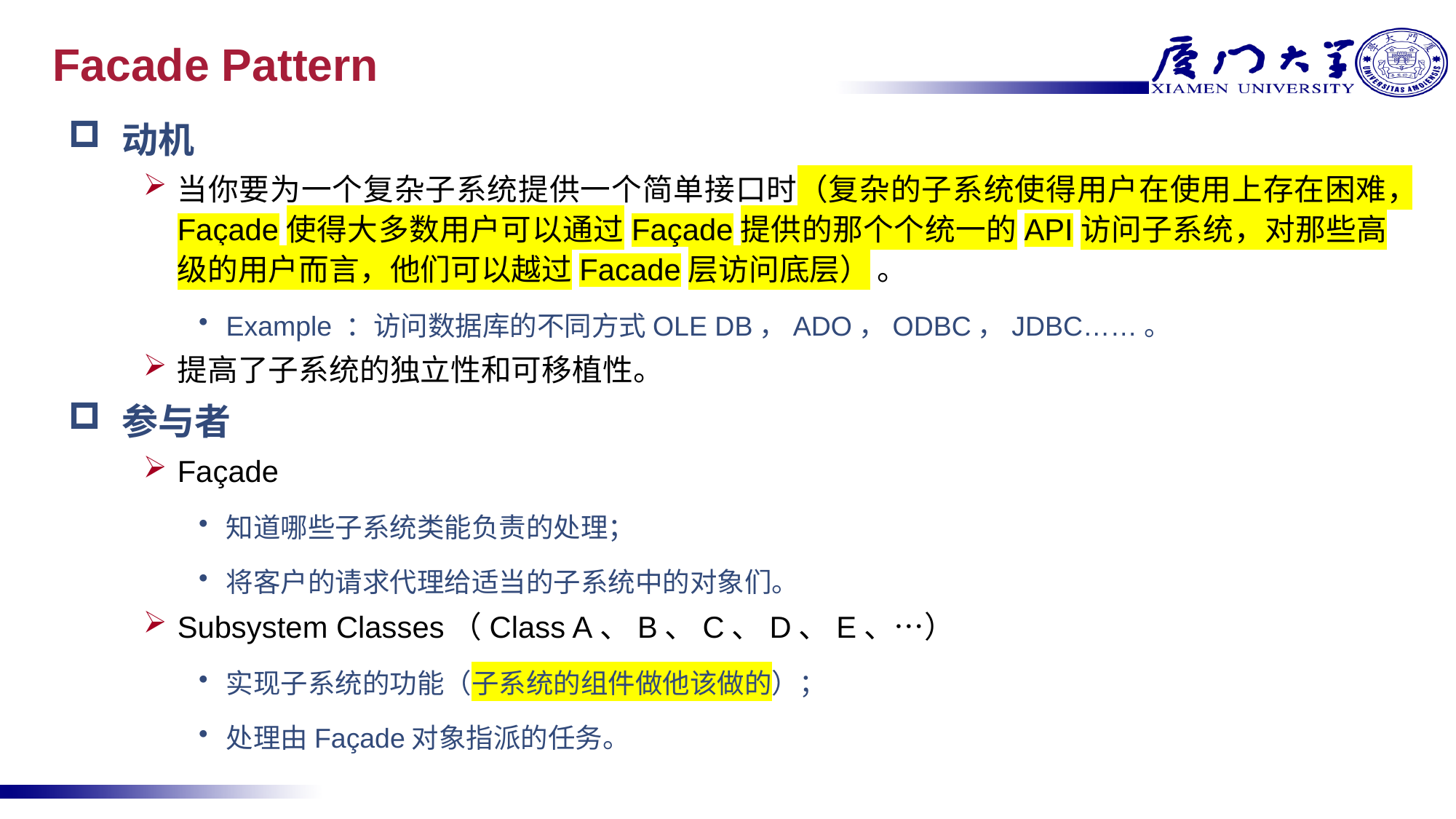

# Facade Pattern
动机
当你要为一个复杂子系统提供一个简单接口时（复杂的子系统使得用户在使用上存在困难，Façade使得大多数用户可以通过Façade提供的那个个统一的API访问子系统，对那些高级的用户而言，他们可以越过Facade层访问底层） 。
Example ：访问数据库的不同方式OLE DB，ADO，ODBC，JDBC……。
提高了子系统的独立性和可移植性。
参与者
Façade
知道哪些子系统类能负责的处理；
将客户的请求代理给适当的子系统中的对象们。
Subsystem Classes（Class A、B、C、D、E、…）
实现子系统的功能（子系统的组件做他该做的）；
处理由Façade对象指派的任务。